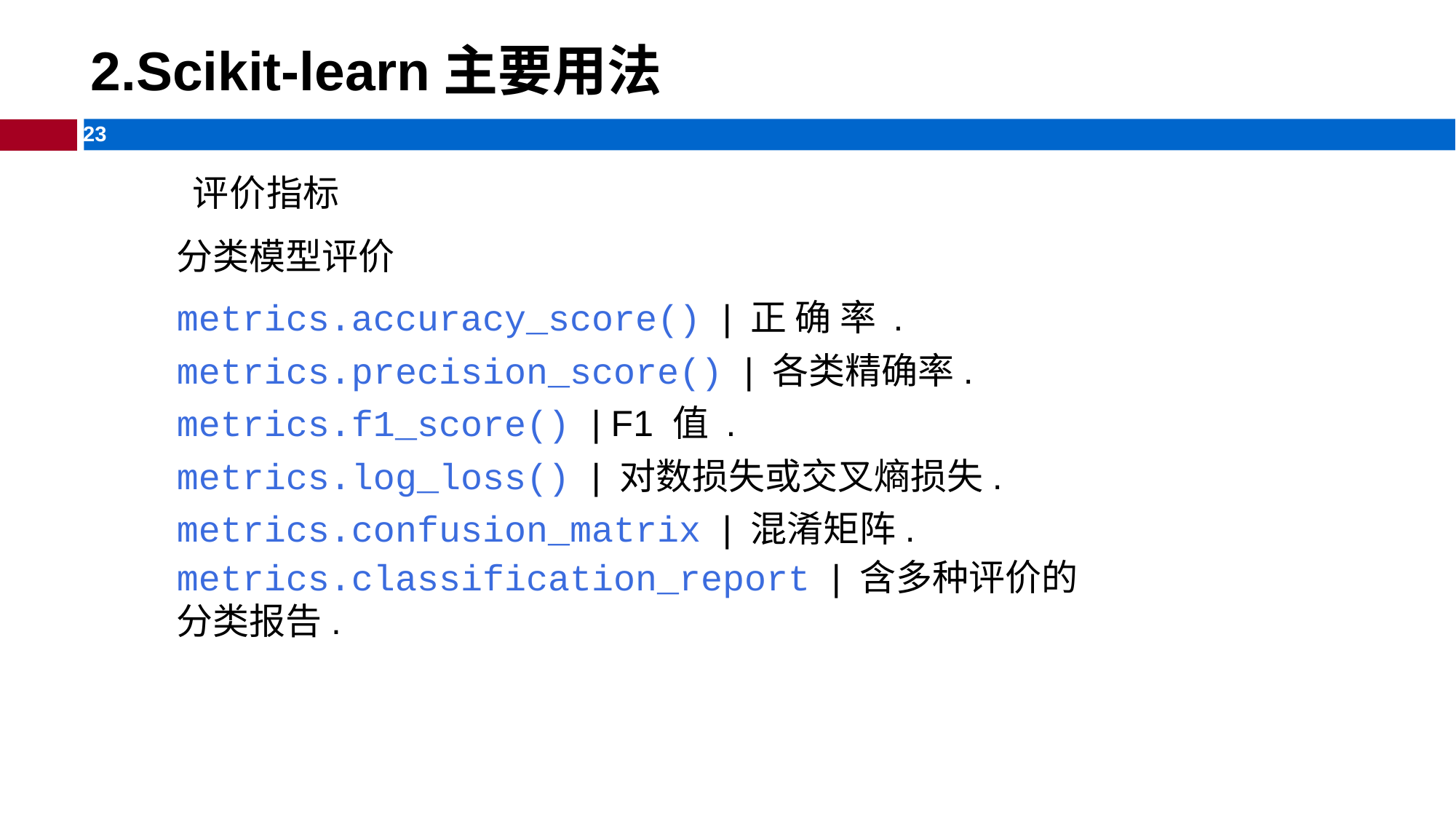

# 2.Scikit-learn主要用法
评价指标
分类模型评价
metrics.accuracy_score() | 正 确 率 .  metrics.precision_score() | 各类精确率.  metrics.f1_score() | F1 值 .  metrics.log_loss() | 对数损失或交叉熵损失.  metrics.confusion_matrix | 混淆矩阵.
metrics.classification_report | 含多种评价的分类报告.